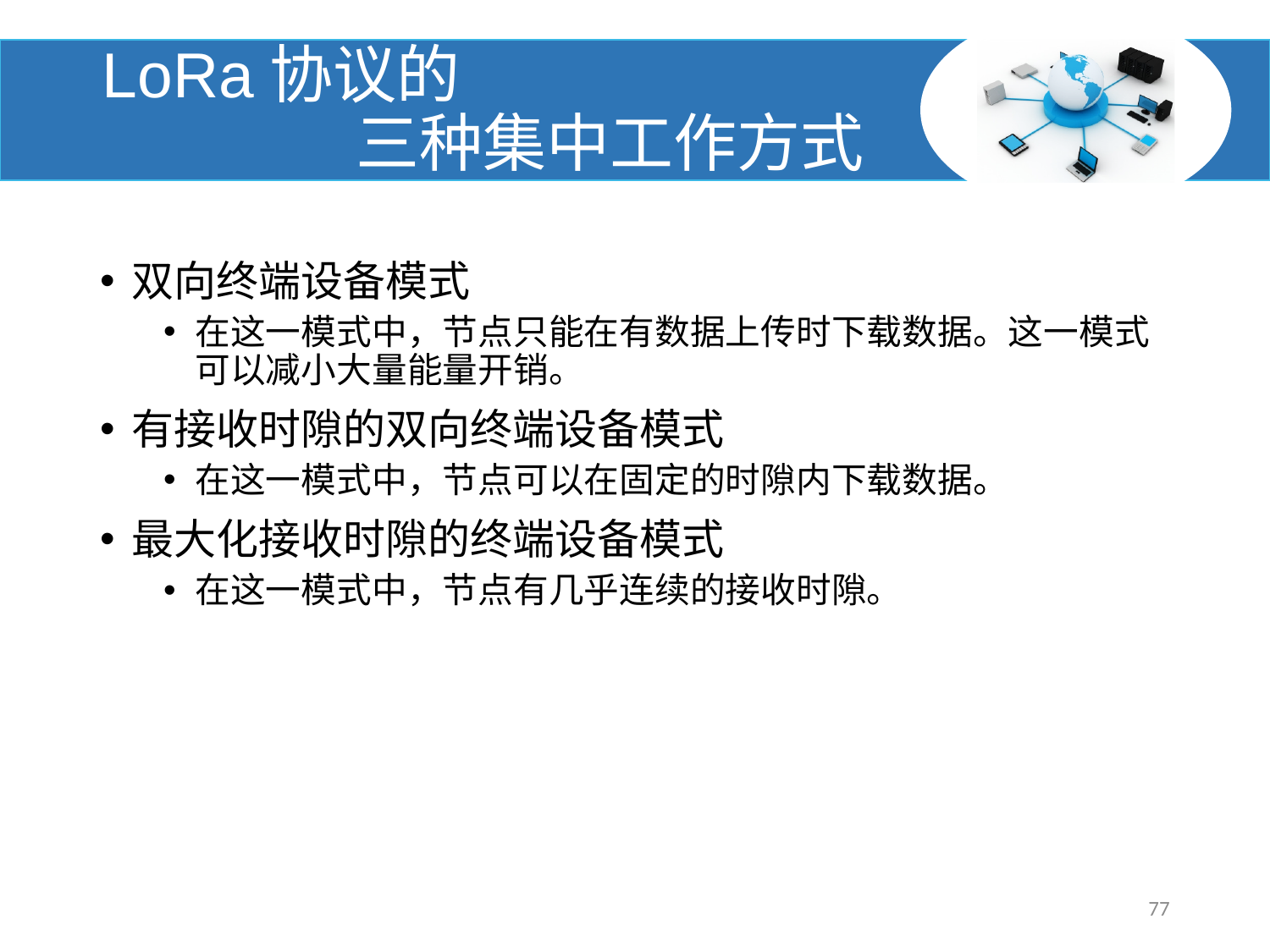

# LoRa协议的 三种集中工作方式
双向终端设备模式
在这一模式中，节点只能在有数据上传时下载数据。这一模式可以减小大量能量开销。
有接收时隙的双向终端设备模式
在这一模式中，节点可以在固定的时隙内下载数据。
最大化接收时隙的终端设备模式
在这一模式中，节点有几乎连续的接收时隙。

77